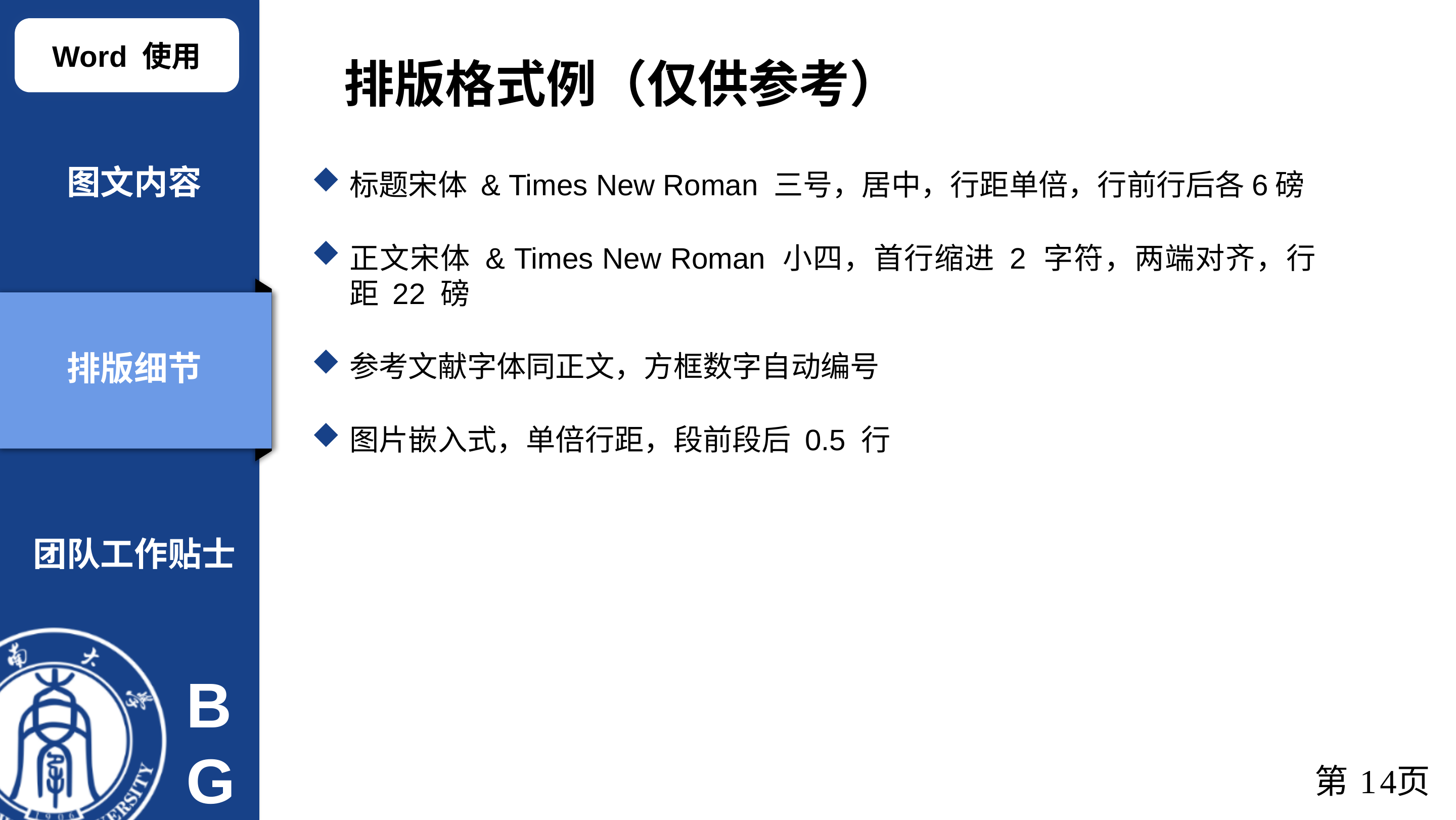

Word 使用
排版格式例（仅供参考）
图文内容
标题宋体 & Times New Roman 三号，居中，行距单倍，行前行后各6磅
正文宋体 & Times New Roman 小四，首行缩进 2 字符，两端对齐，行距 22 磅
参考文献字体同正文，方框数字自动编号
图片嵌入式，单倍行距，段前段后 0.5 行
排版细节
团队工作贴士

第14页